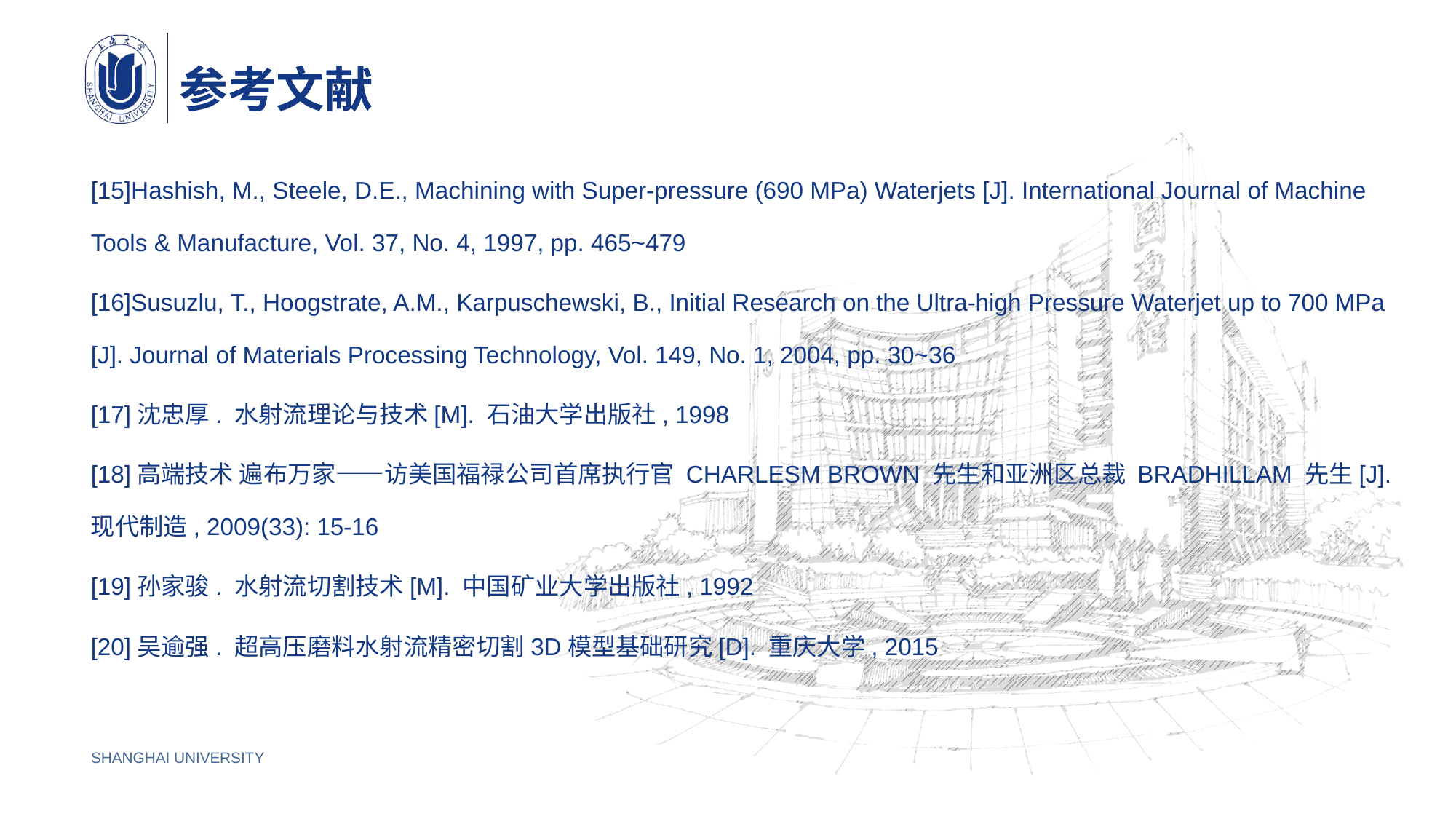

# 参考文献
[15]Hashish, M., Steele, D.E., Machining with Super-pressure (690 MPa) Waterjets [J]. International Journal of Machine Tools & Manufacture, Vol. 37, No. 4, 1997, pp. 465~479
[16]Susuzlu, T., Hoogstrate, A.M., Karpuschewski, B., Initial Research on the Ultra-high Pressure Waterjet up to 700 MPa [J]. Journal of Materials Processing Technology, Vol. 149, No. 1, 2004, pp. 30~36
[17]沈忠厚. 水射流理论与技术[M]. 石油大学出版社, 1998
[18]高端技术 遍布万家——访美国福禄公司首席执行官 CHARLESM BROWN 先生和亚洲区总裁 BRADHILLAM 先生[J]. 现代制造, 2009(33): 15-16
[19]孙家骏. 水射流切割技术[M]. 中国矿业大学出版社, 1992
[20]吴逾强. 超高压磨料水射流精密切割3D模型基础研究[D]. 重庆大学, 2015
SHANGHAI UNIVERSITY
34